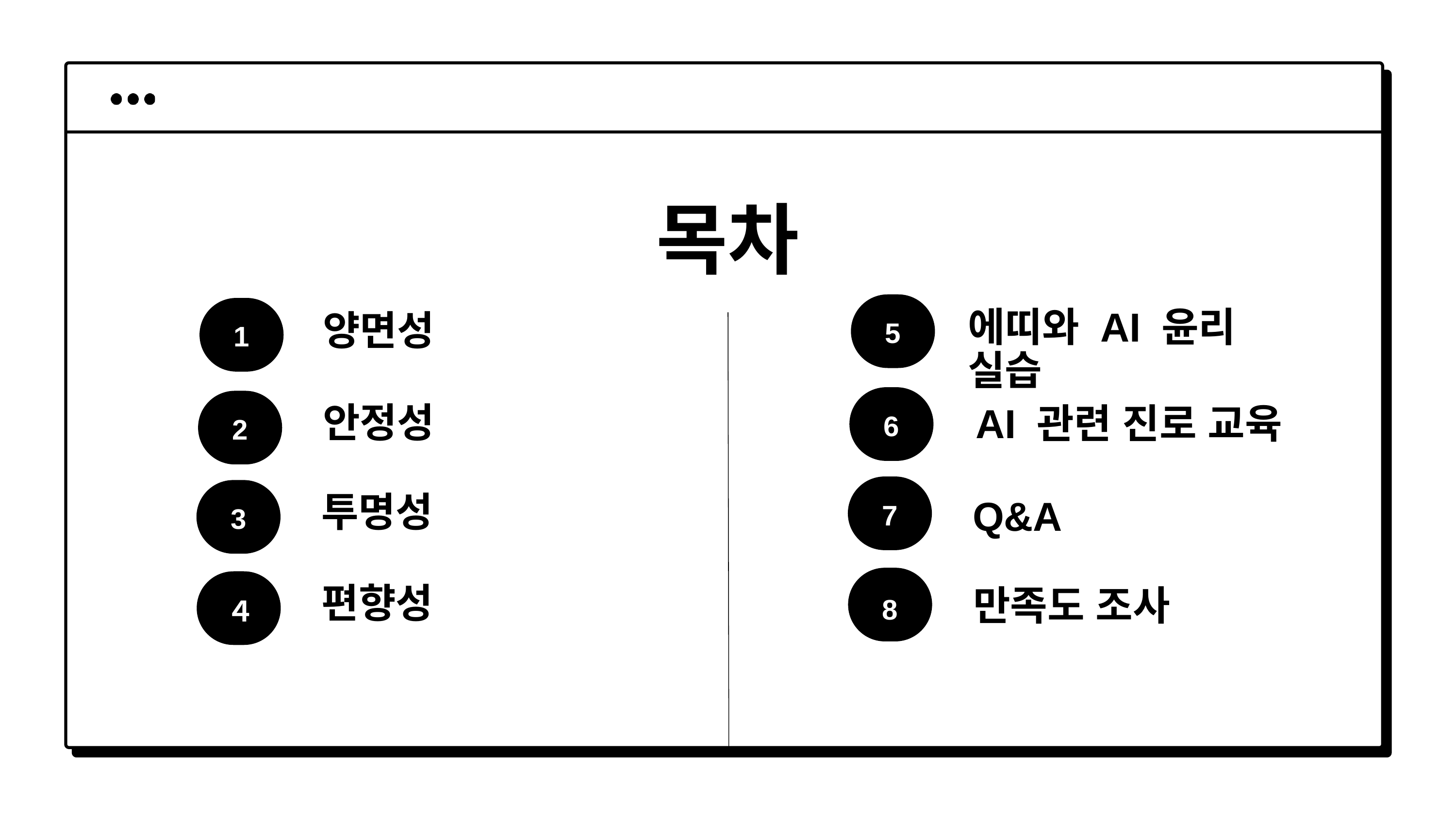

목차

5
에띠와 AI 윤리 실습
1
양면성

6
2
안정성
AI 관련 진로 교육

7
3
투명성
Q&A

8

편향성
４
만족도 조사